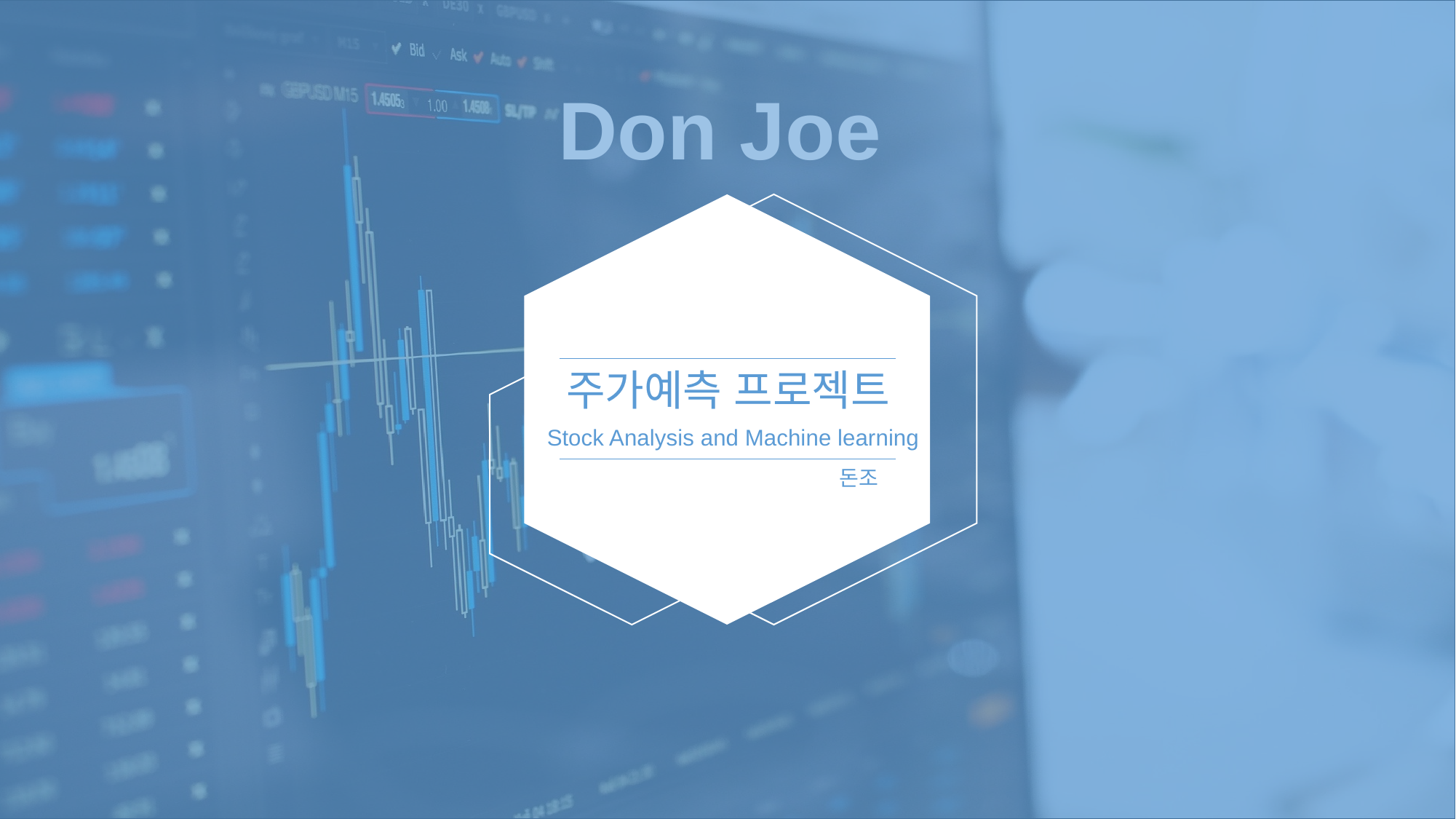

Don Joe

주가예측 프로젝트
Stock Analysis and Machine learning
돈조